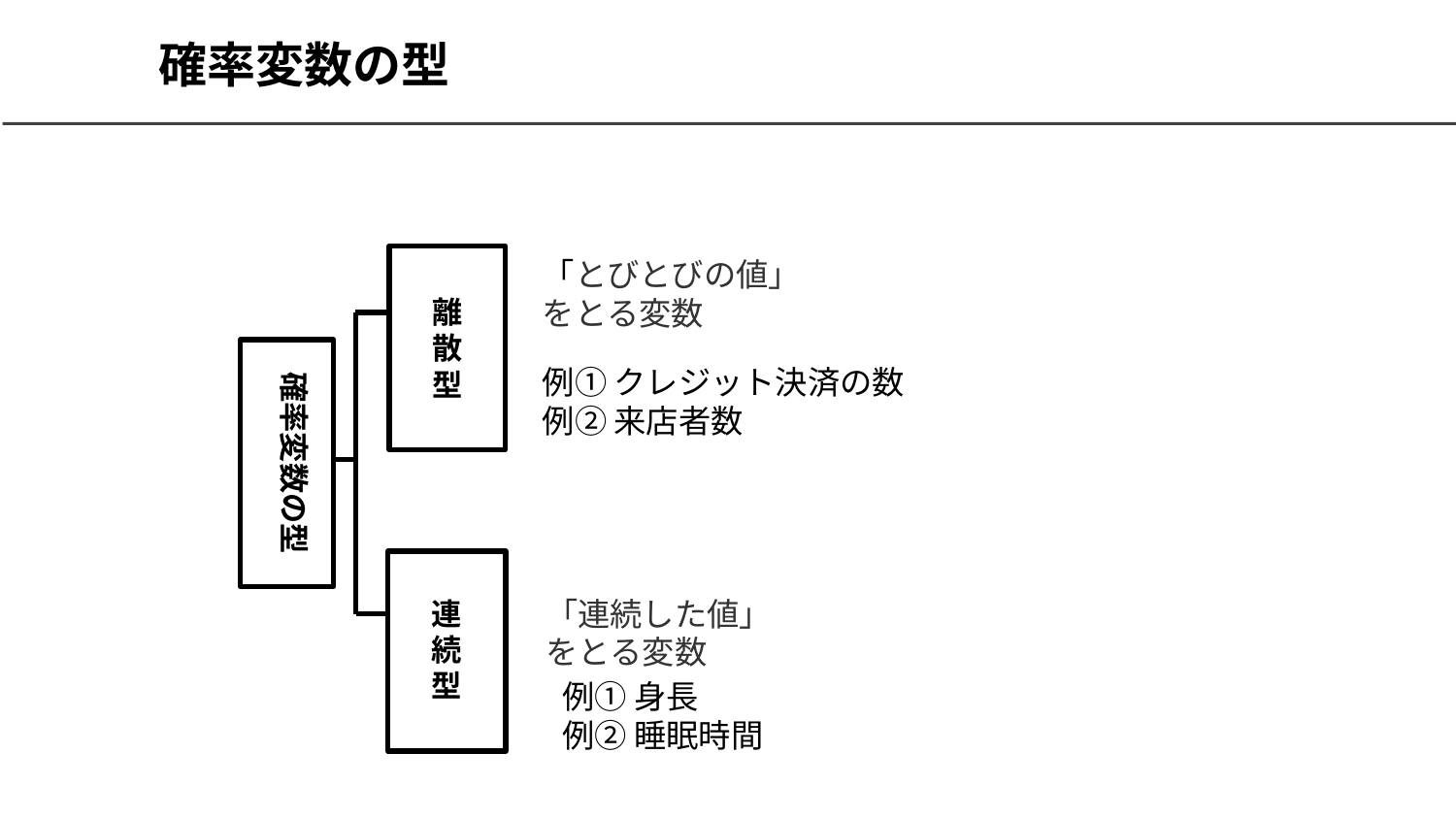

# 確率変数の型

離
散
型

「とびとびの値」をとる変数

確率変数の型

例① クレジット決済の数
例② 来店者数

連
続
型

「連続した値」をとる変数
例① 身長
例② 睡眠時間